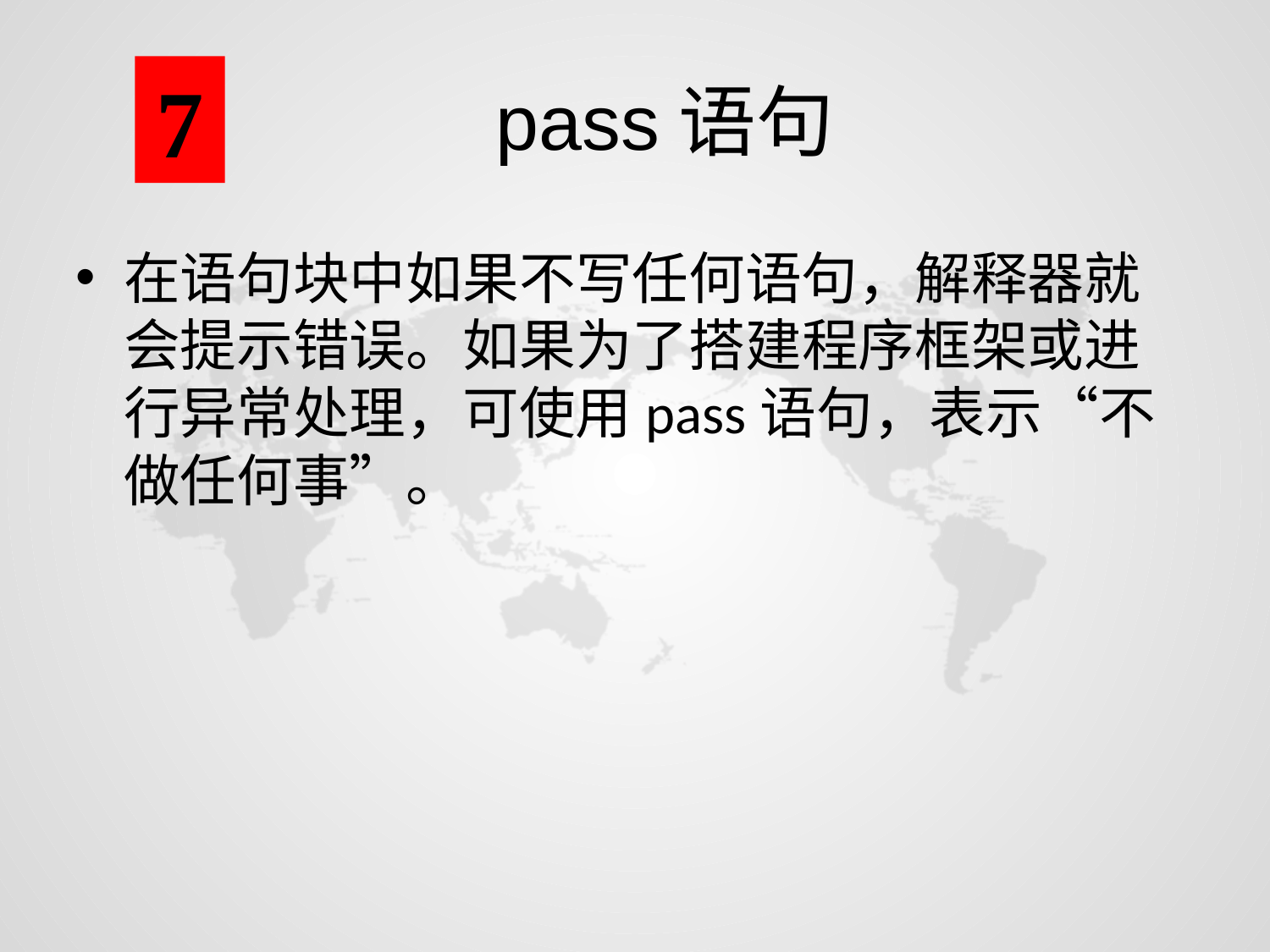

7
# pass语句
在语句块中如果不写任何语句，解释器就会提示错误。如果为了搭建程序框架或进行异常处理，可使用pass语句，表示“不做任何事”。